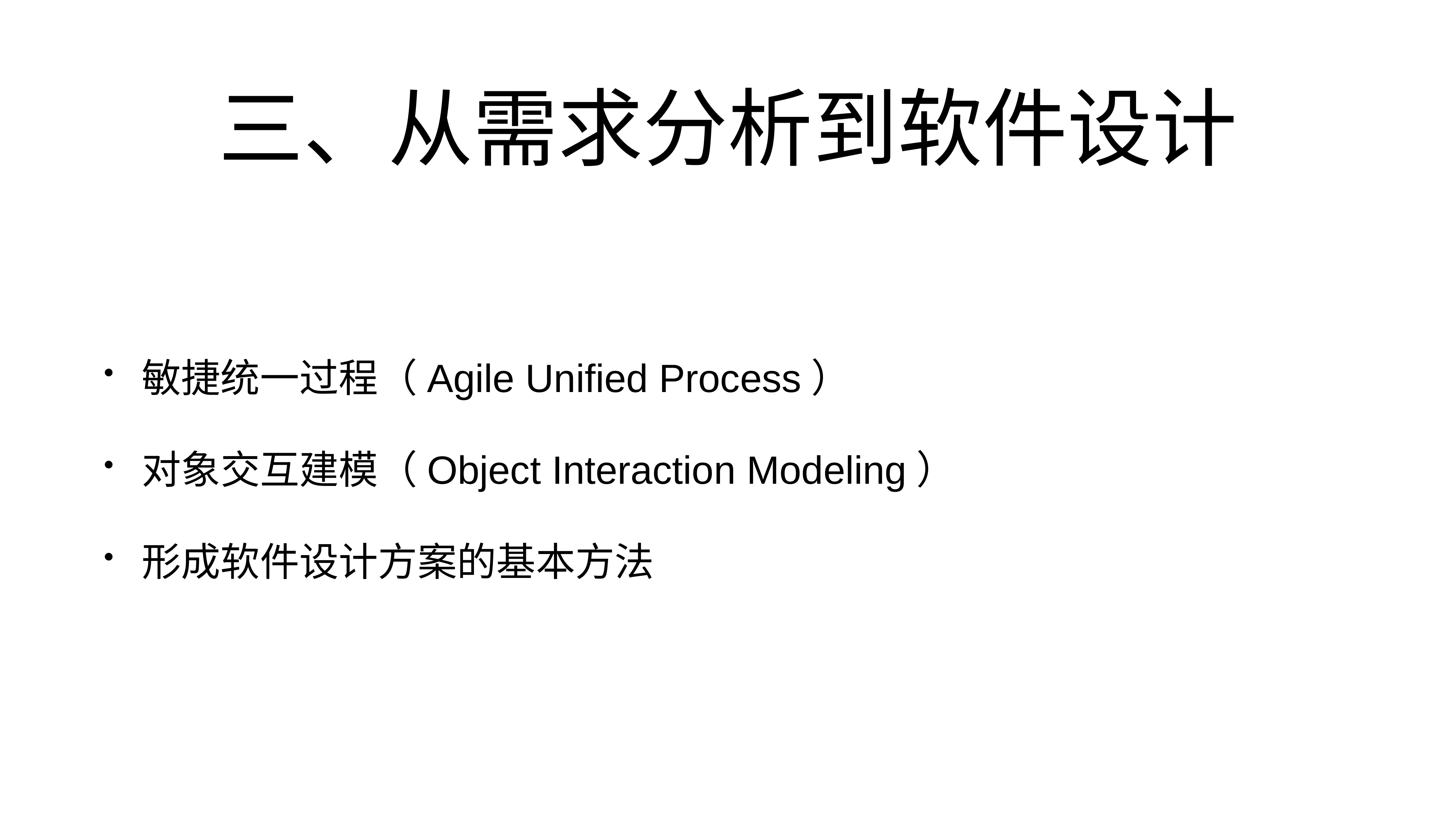

# 三、从需求分析到软件设计
敏捷统一过程（Agile Unified Process）
对象交互建模（Object Interaction Modeling）
形成软件设计方案的基本方法